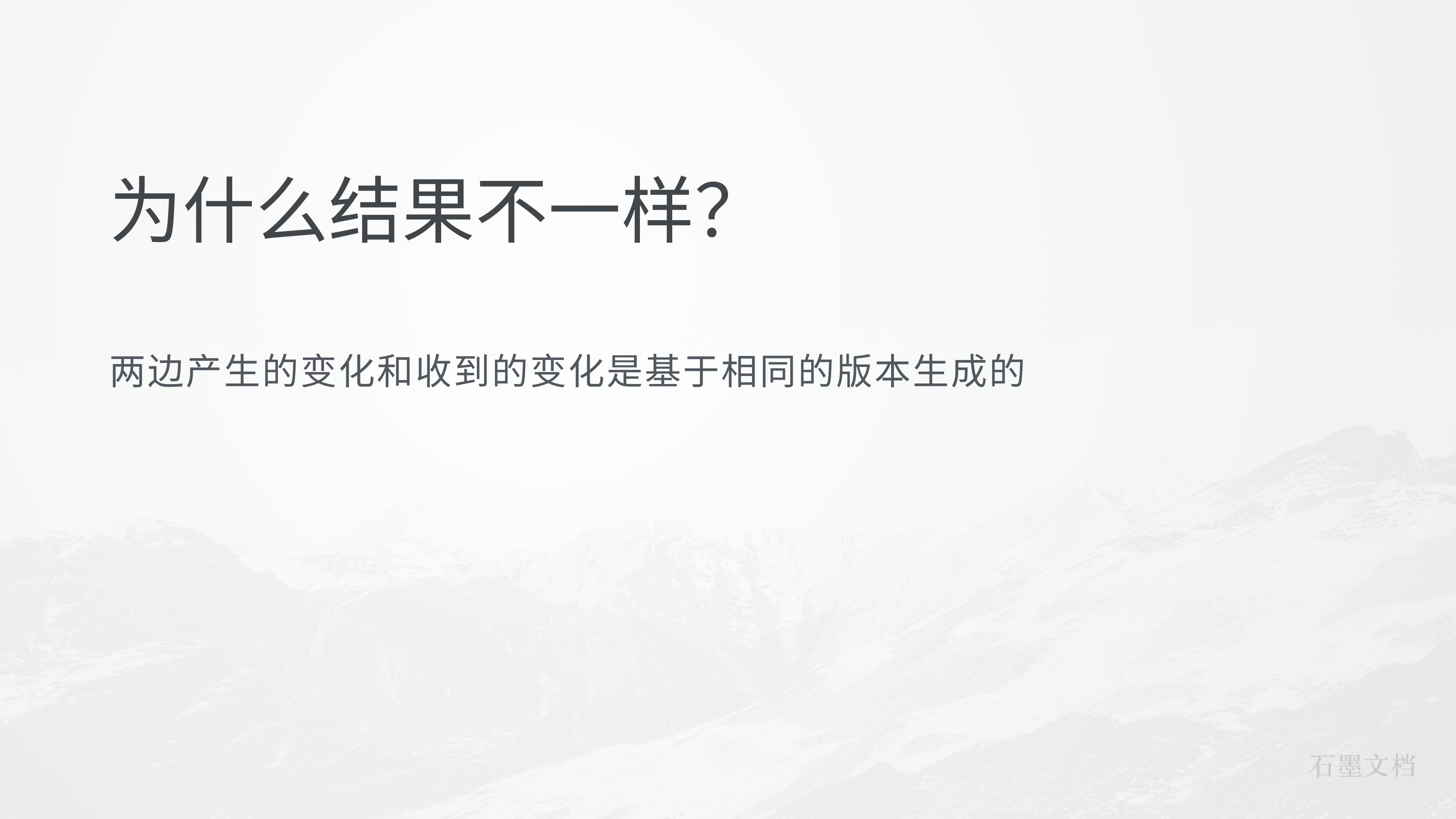

# 为什么结果不一样？
两边产生的变化和收到的变化是基于相同的版本生成的